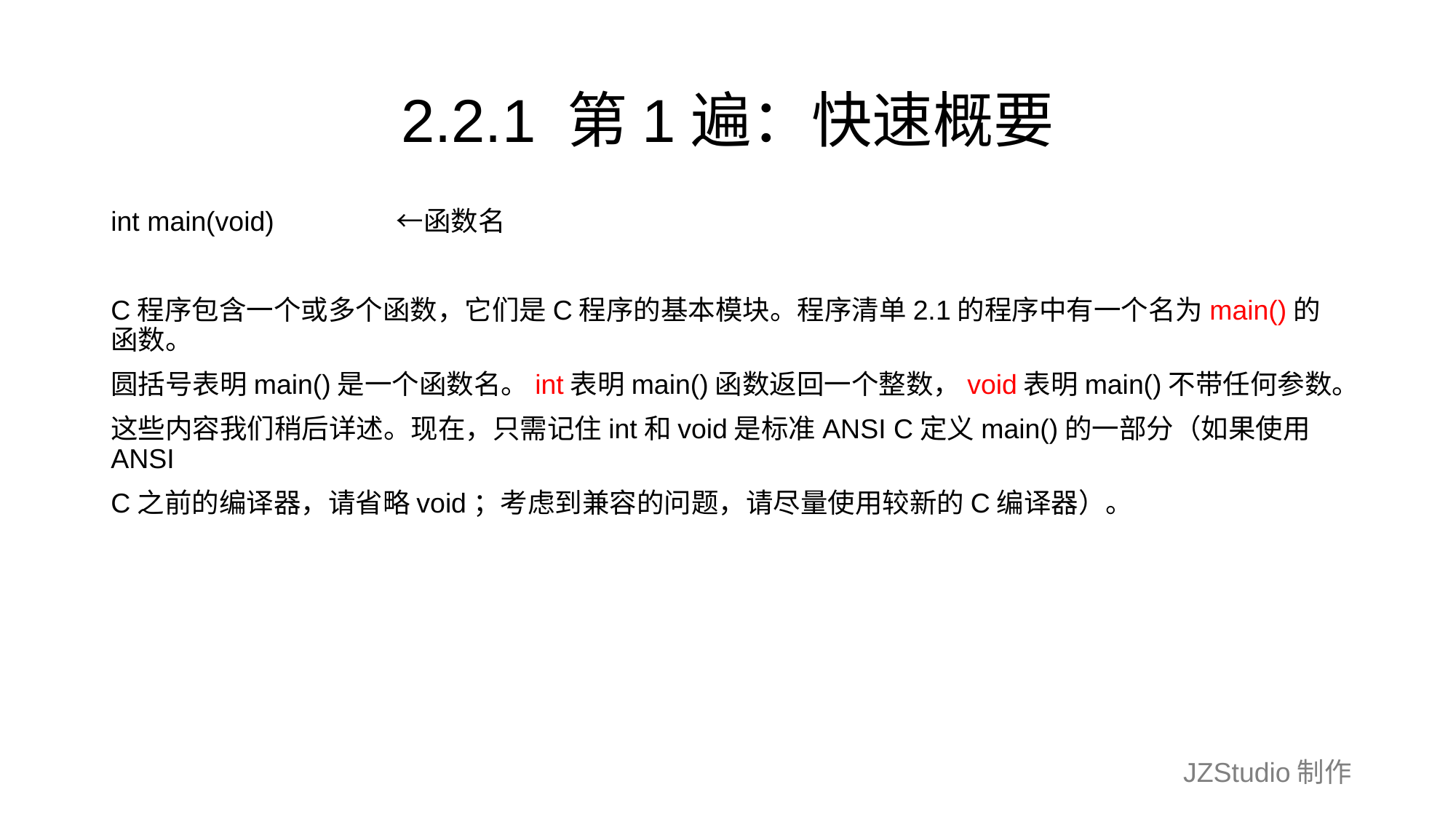

# 2.2.1 第1遍：快速概要
int main(void)　　　　 ←函数名

C程序包含一个或多个函数，它们是C程序的基本模块。程序清单2.1的程序中有一个名为main()的函数。
圆括号表明main()是一个函数名。int表明main()函数返回一个整数，void表明main()不带任何参数。
这些内容我们稍后详述。现在，只需记住int和void是标准ANSI C定义main()的一部分（如果使用ANSI
C之前的编译器，请省略void；考虑到兼容的问题，请尽量使用较新的C编译器）。